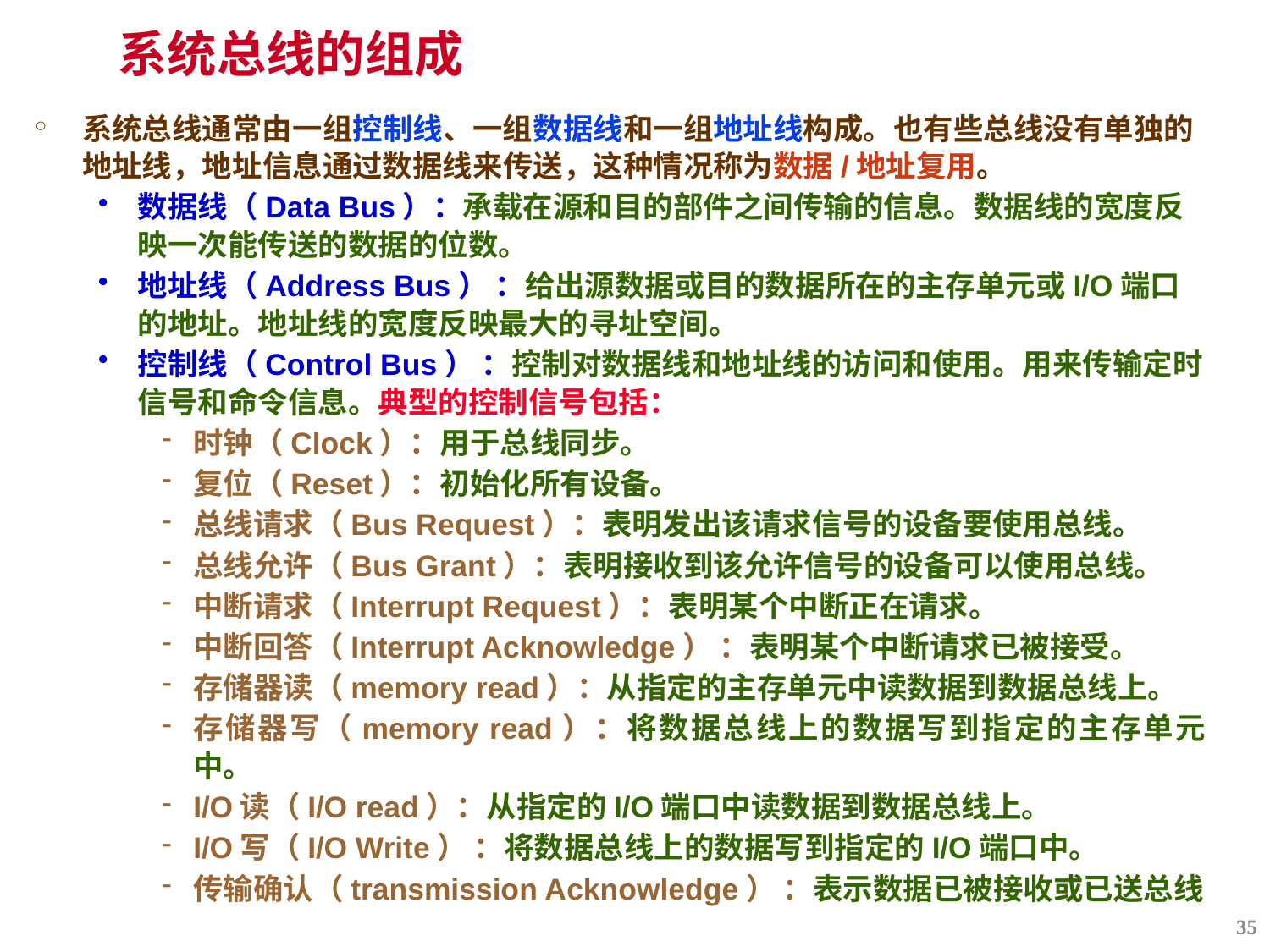

系统总线的组成
系统总线通常由一组控制线、一组数据线和一组地址线构成。也有些总线没有单独的地址线，地址信息通过数据线来传送，这种情况称为数据/地址复用。
数据线（Data Bus）：承载在源和目的部件之间传输的信息。数据线的宽度反映一次能传送的数据的位数。
地址线（Address Bus） ：给出源数据或目的数据所在的主存单元或I/O端口的地址。地址线的宽度反映最大的寻址空间。
控制线（Control Bus） ：控制对数据线和地址线的访问和使用。用来传输定时信号和命令信息。典型的控制信号包括：
时钟（Clock）：用于总线同步。
复位（Reset）：初始化所有设备。
总线请求（Bus Request）：表明发出该请求信号的设备要使用总线。
总线允许（Bus Grant）：表明接收到该允许信号的设备可以使用总线。
中断请求（Interrupt Request）：表明某个中断正在请求。
中断回答（Interrupt Acknowledge） ：表明某个中断请求已被接受。
存储器读（memory read）：从指定的主存单元中读数据到数据总线上。
存储器写（memory read）：将数据总线上的数据写到指定的主存单元中。
I/O读（I/O read）：从指定的I/O端口中读数据到数据总线上。
I/O写（I/O Write） ：将数据总线上的数据写到指定的I/O端口中。
传输确认（transmission Acknowledge） ：表示数据已被接收或已送总线
35